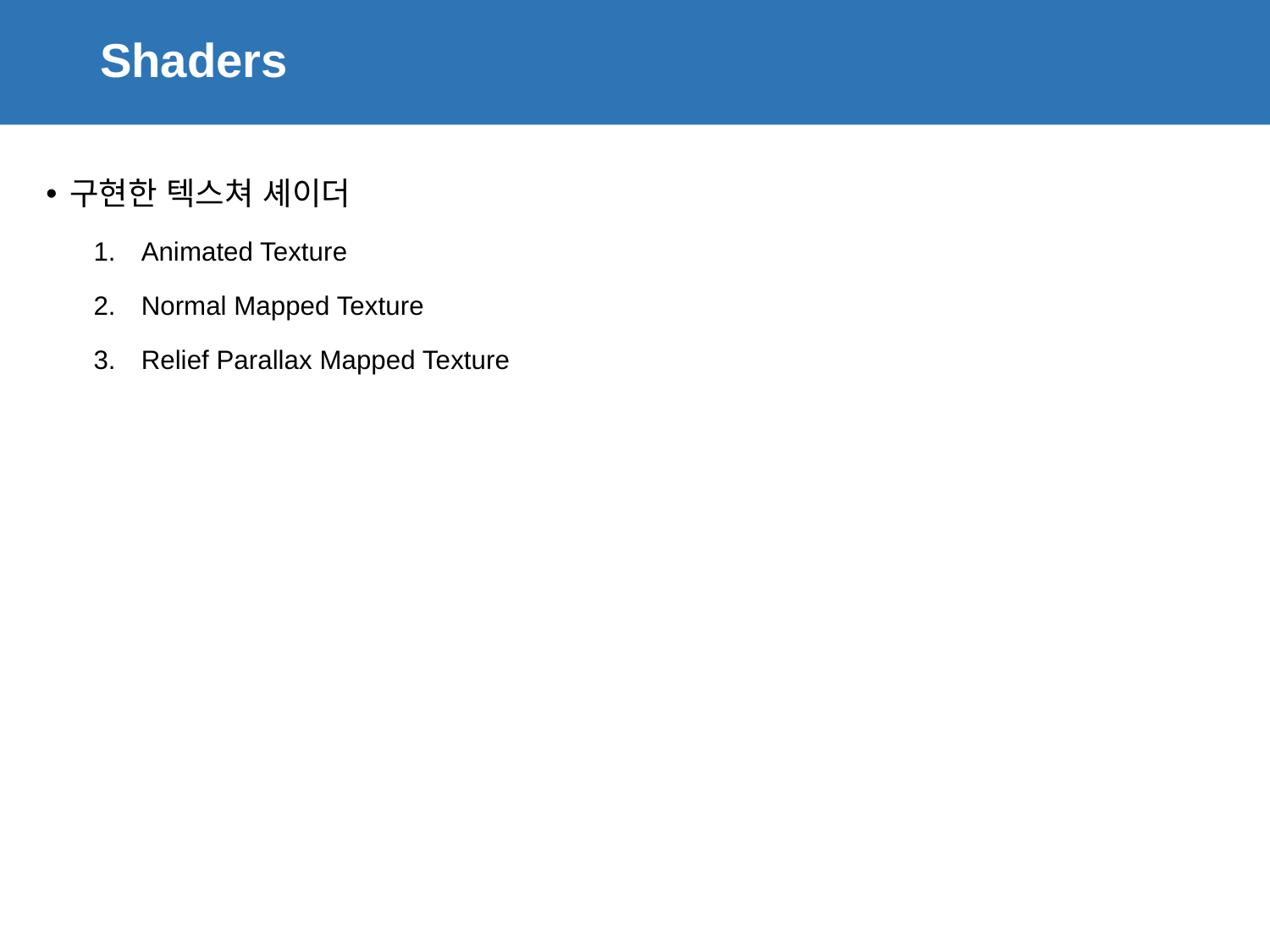

# Shaders
구현한 텍스쳐 셰이더
Animated Texture
Normal Mapped Texture
Relief Parallax Mapped Texture